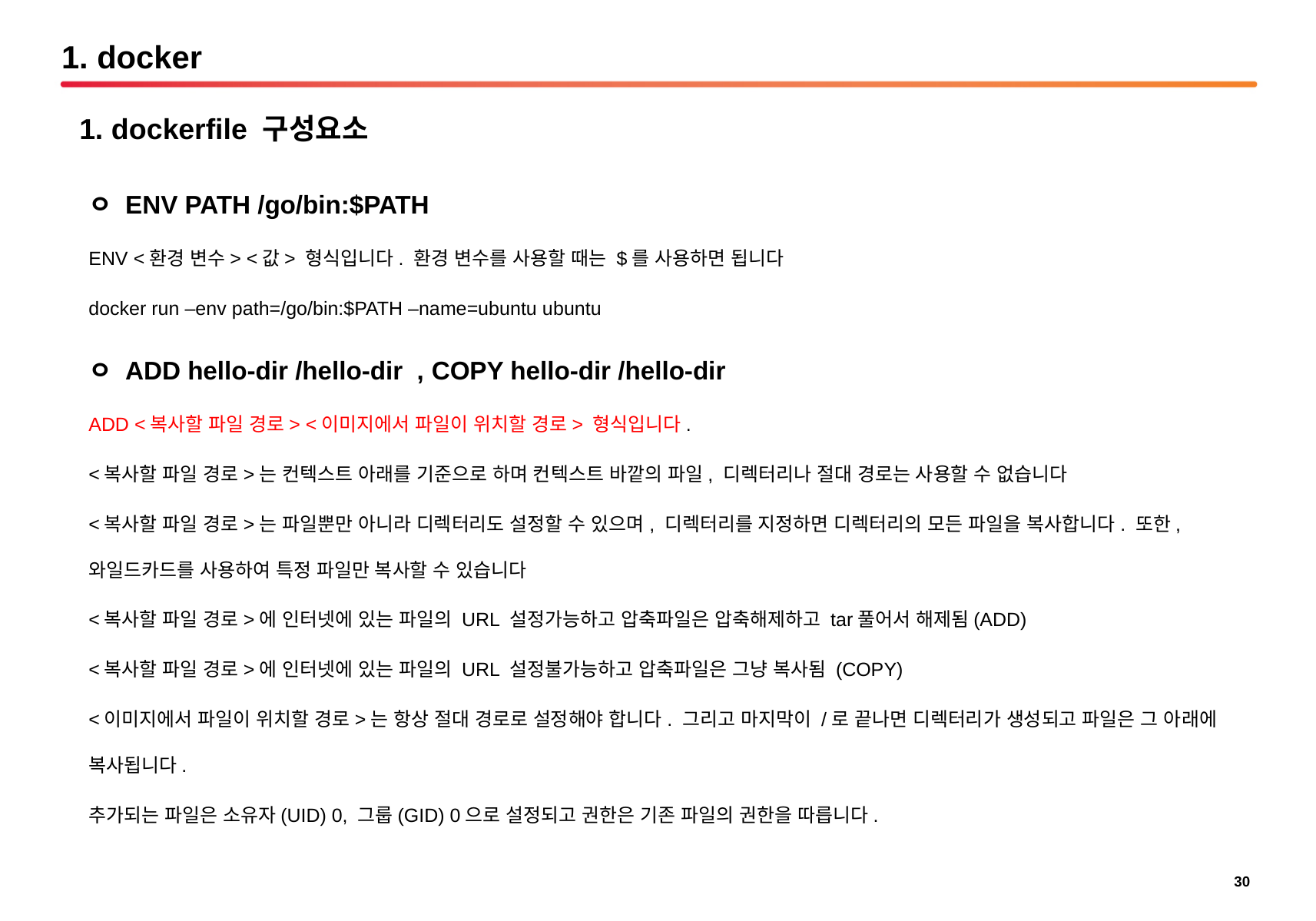

# 1. docker
1. dockerfile 구성요소

ㅇ ENV PATH /go/bin:$PATH
ENV <환경 변수> <값> 형식입니다. 환경 변수를 사용할 때는 $를 사용하면 됩니다
docker run –env path=/go/bin:$PATH –name=ubuntu ubuntu
ㅇ ADD hello-dir /hello-dir  , COPY hello-dir /hello-dir
ADD <복사할 파일 경로> <이미지에서 파일이 위치할 경로> 형식입니다.
<복사할 파일 경로>는 컨텍스트 아래를 기준으로 하며 컨텍스트 바깥의 파일, 디렉터리나 절대 경로는 사용할 수 없습니다
<복사할 파일 경로>는 파일뿐만 아니라 디렉터리도 설정할 수 있으며, 디렉터리를 지정하면 디렉터리의 모든 파일을 복사합니다. 또한, 와일드카드를 사용하여 특정 파일만 복사할 수 있습니다
<복사할 파일 경로>에 인터넷에 있는 파일의 URL 설정가능하고 압축파일은 압축해제하고 tar풀어서 해제됨(ADD)
<복사할 파일 경로>에 인터넷에 있는 파일의 URL 설정불가능하고 압축파일은 그냥 복사됨 (COPY)
<이미지에서 파일이 위치할 경로>는 항상 절대 경로로 설정해야 합니다. 그리고 마지막이 /로 끝나면 디렉터리가 생성되고 파일은 그 아래에 복사됩니다.
추가되는 파일은 소유자(UID) 0, 그룹(GID) 0으로 설정되고 권한은 기존 파일의 권한을 따릅니다.